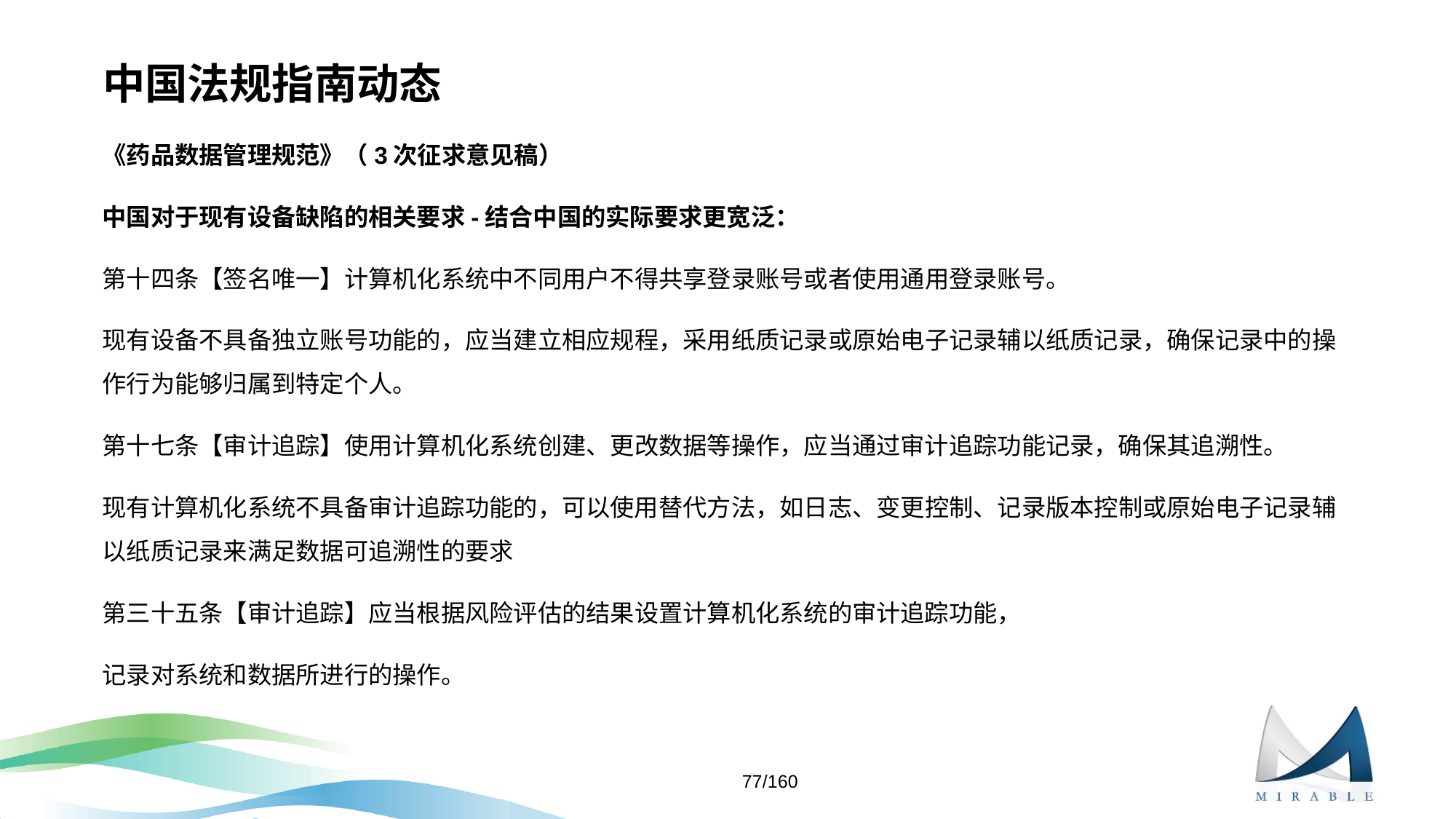

# 中国法规指南动态
《药品数据管理规范》（3次征求意见稿）
中国对于现有设备缺陷的相关要求-结合中国的实际要求更宽泛：
第十四条【签名唯一】计算机化系统中不同用户不得共享登录账号或者使用通用登录账号。
现有设备不具备独立账号功能的，应当建立相应规程，采用纸质记录或原始电子记录辅以纸质记录，确保记录中的操作行为能够归属到特定个人。
第十七条【审计追踪】使用计算机化系统创建、更改数据等操作，应当通过审计追踪功能记录，确保其追溯性。
现有计算机化系统不具备审计追踪功能的，可以使用替代方法，如日志、变更控制、记录版本控制或原始电子记录辅以纸质记录来满足数据可追溯性的要求
第三十五条【审计追踪】应当根据风险评估的结果设置计算机化系统的审计追踪功能，
记录对系统和数据所进行的操作。

77/160